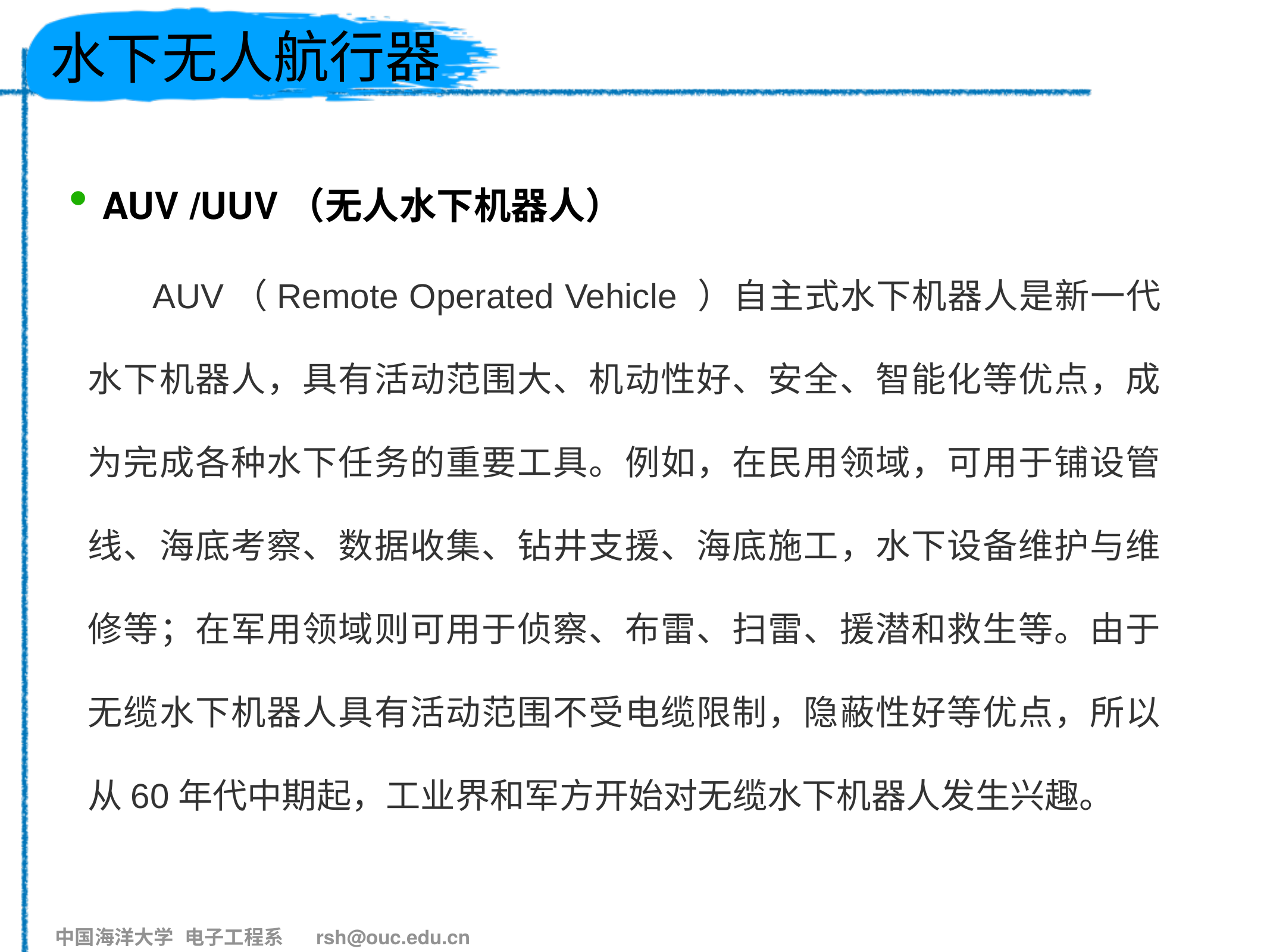

# 水下无人航行器
AUV /UUV（无人水下机器人）
      AUV（Remote Operated Vehicle ）自主式水下机器人是新一代水下机器人，具有活动范围大、机动性好、安全、智能化等优点，成为完成各种水下任务的重要工具。例如，在民用领域，可用于铺设管线、海底考察、数据收集、钻井支援、海底施工，水下设备维护与维修等；在军用领域则可用于侦察、布雷、扫雷、援潜和救生等。由于无缆水下机器人具有活动范围不受电缆限制，隐蔽性好等优点，所以从60年代中期起，工业界和军方开始对无缆水下机器人发生兴趣。